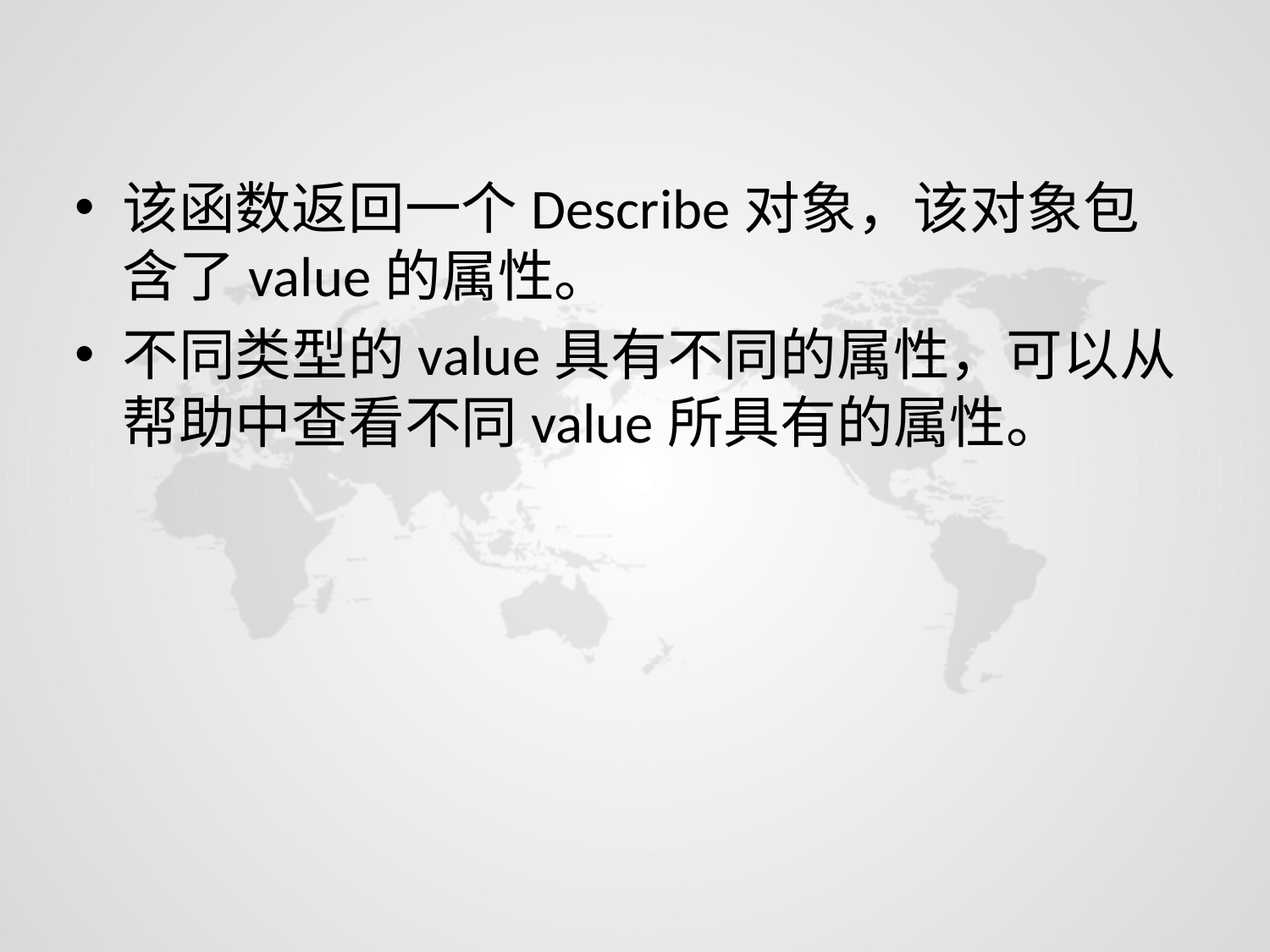

该函数返回一个Describe对象，该对象包含了value的属性。
不同类型的value具有不同的属性，可以从帮助中查看不同value所具有的属性。